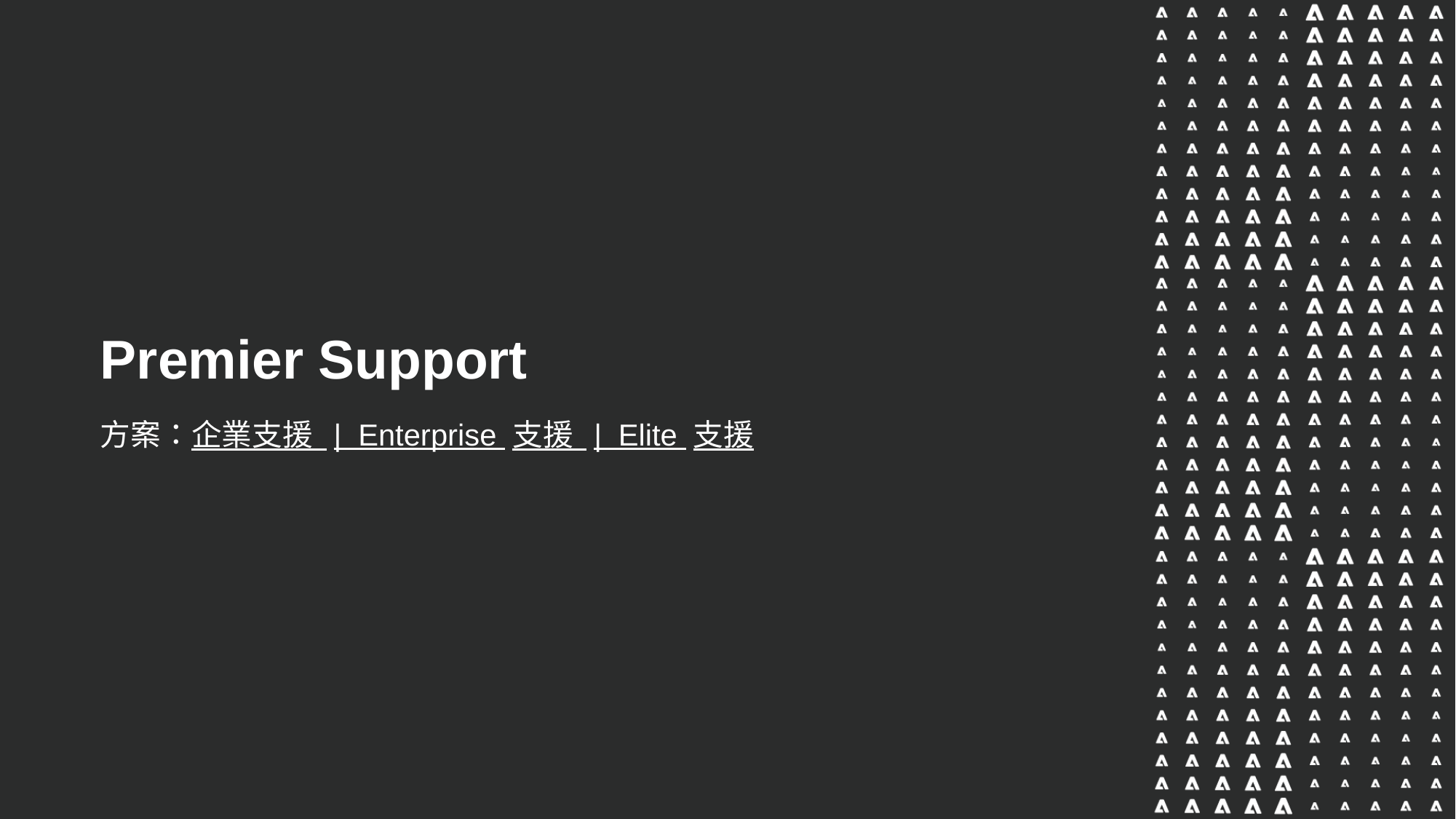

Premier Support
方案：企業支援  |  Enterprise 支援  |  Elite 支援